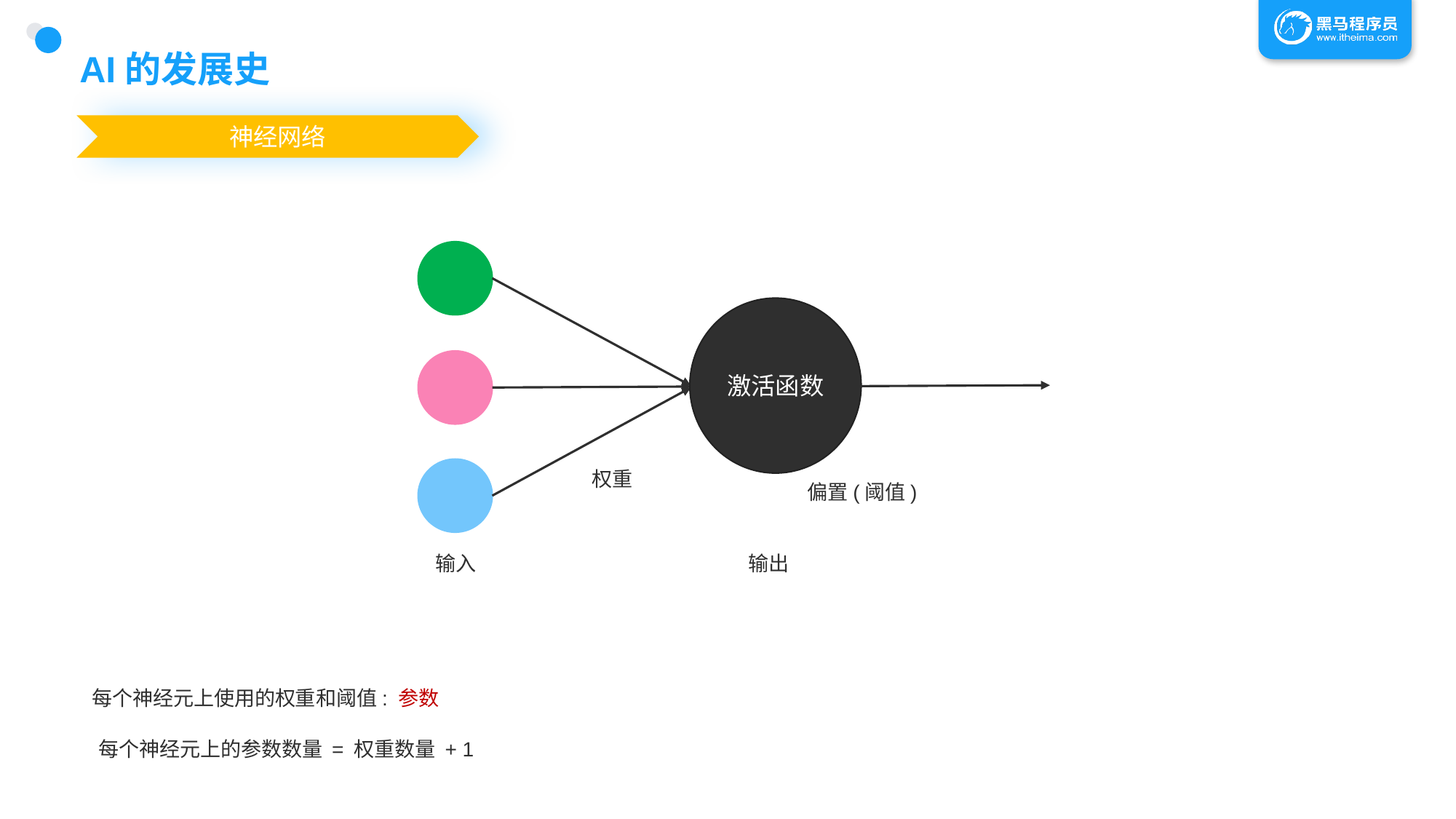

# AI的发展史
神经网络

激活函数

权重
偏置(阈值)
输入
输出
每个神经元上使用的权重和阈值: 参数
每个神经元上的参数数量 = 权重数量 + 1